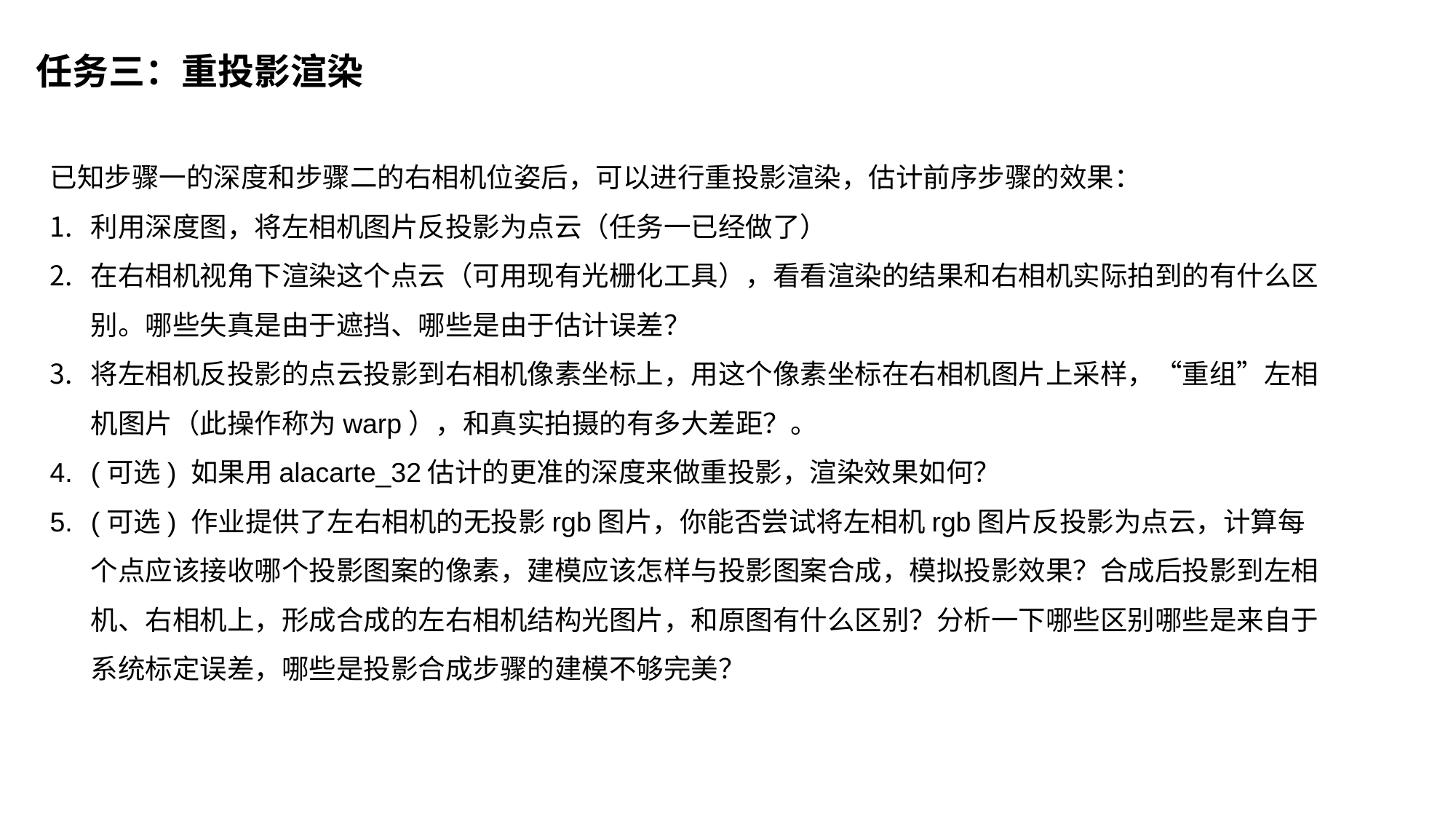

任务三：重投影渲染
已知步骤一的深度和步骤二的右相机位姿后，可以进行重投影渲染，估计前序步骤的效果：
利用深度图，将左相机图片反投影为点云（任务一已经做了）
在右相机视角下渲染这个点云（可用现有光栅化工具），看看渲染的结果和右相机实际拍到的有什么区别。哪些失真是由于遮挡、哪些是由于估计误差？
将左相机反投影的点云投影到右相机像素坐标上，用这个像素坐标在右相机图片上采样，“重组”左相机图片（此操作称为warp），和真实拍摄的有多大差距？。
(可选) 如果用alacarte_32估计的更准的深度来做重投影，渲染效果如何？
(可选) 作业提供了左右相机的无投影rgb图片，你能否尝试将左相机rgb图片反投影为点云，计算每个点应该接收哪个投影图案的像素，建模应该怎样与投影图案合成，模拟投影效果？合成后投影到左相机、右相机上，形成合成的左右相机结构光图片，和原图有什么区别？分析一下哪些区别哪些是来自于系统标定误差，哪些是投影合成步骤的建模不够完美？